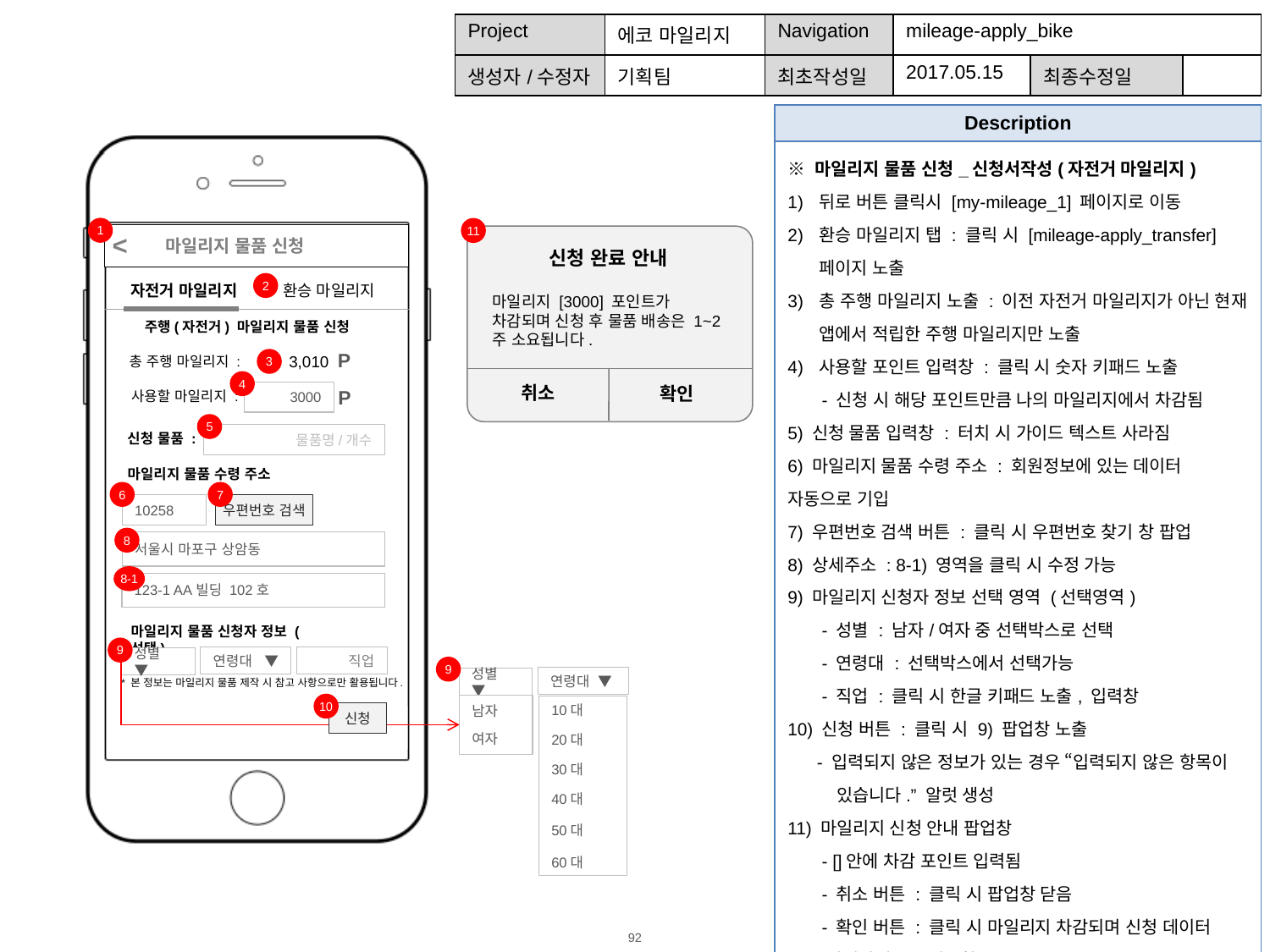

| Project | 에코 마일리지 | Navigation | mileage-apply\_bike |  |  |
| --- | --- | --- | --- | --- | --- |
| 생성자/수정자 | 기획팀 | 최초작성일 | 2017.05.15 | 최종수정일 |  |
| Description |
| --- |
| ※ 마일리지 물품 신청\_신청서작성(자전거 마일리지) 뒤로 버튼 클릭시 [my-mileage\_1] 페이지로 이동 환승 마일리지 탭 : 클릭 시 [mileage-apply\_transfer] 페이지 노출 총 주행 마일리지 노출 : 이전 자전거 마일리지가 아닌 현재 앱에서 적립한 주행 마일리지만 노출 사용할 포인트 입력창 : 클릭 시 숫자 키패드 노출 - 신청 시 해당 포인트만큼 나의 마일리지에서 차감됨 5) 신청 물품 입력창 : 터치 시 가이드 텍스트 사라짐 6) 마일리지 물품 수령 주소 : 회원정보에 있는 데이터 자동으로 기입 7) 우편번호 검색 버튼 : 클릭 시 우편번호 찾기 창 팝업 8) 상세주소 : 8-1) 영역을 클릭 시 수정 가능 9) 마일리지 신청자 정보 선택 영역 (선택영역) - 성별 : 남자/여자 중 선택박스로 선택 - 연령대 : 선택박스에서 선택가능 - 직업 : 클릭 시 한글 키패드 노출, 입력창 10) 신청 버튼 : 클릭 시 9) 팝업창 노출 - 입력되지 않은 정보가 있는 경우 “입력되지 않은 항목이 있습니다.” 알럿 생성 11) 마일리지 신청 안내 팝업창 - []안에 차감 포인트 입력됨 - 취소 버튼 : 클릭 시 팝업창 닫음 - 확인 버튼 : 클릭 시 마일리지 차감되며 신청 데이터 관리자웹으로 이동함 |
1
11
<
         마일리지 물품 신청

신청 완료 안내
2
자전거 마일리지
환승 마일리지
성공확률 50%
마일리지 [3000] 포인트가 차감되며 신청 후 물품 배송은 1~2주 소요됩니다.
주행(자전거) 마일리지 물품 신청
3,010  P
총 주행 마일리지 :
3
4
취소
확인
P
사용할 마일리지 :
3000
5
신청 물품 :
물품명/개수
마일리지 물품 수령 주소
7
6
우편번호 검색
10258
8
서울시 마포구 상암동
8-1
123-1 AA빌딩 102호
마일리지 물품 신청자 정보 (선택)
9
직업
연령대   ▼
성별  ▼
9
연령대  ▼
성별  ▼
* 본 정보는 마일리지 물품 제작 시 참고 사항으로만 활용됩니다.
10
남자

여자
10대

20대

30대

40대

50대

60대
신청